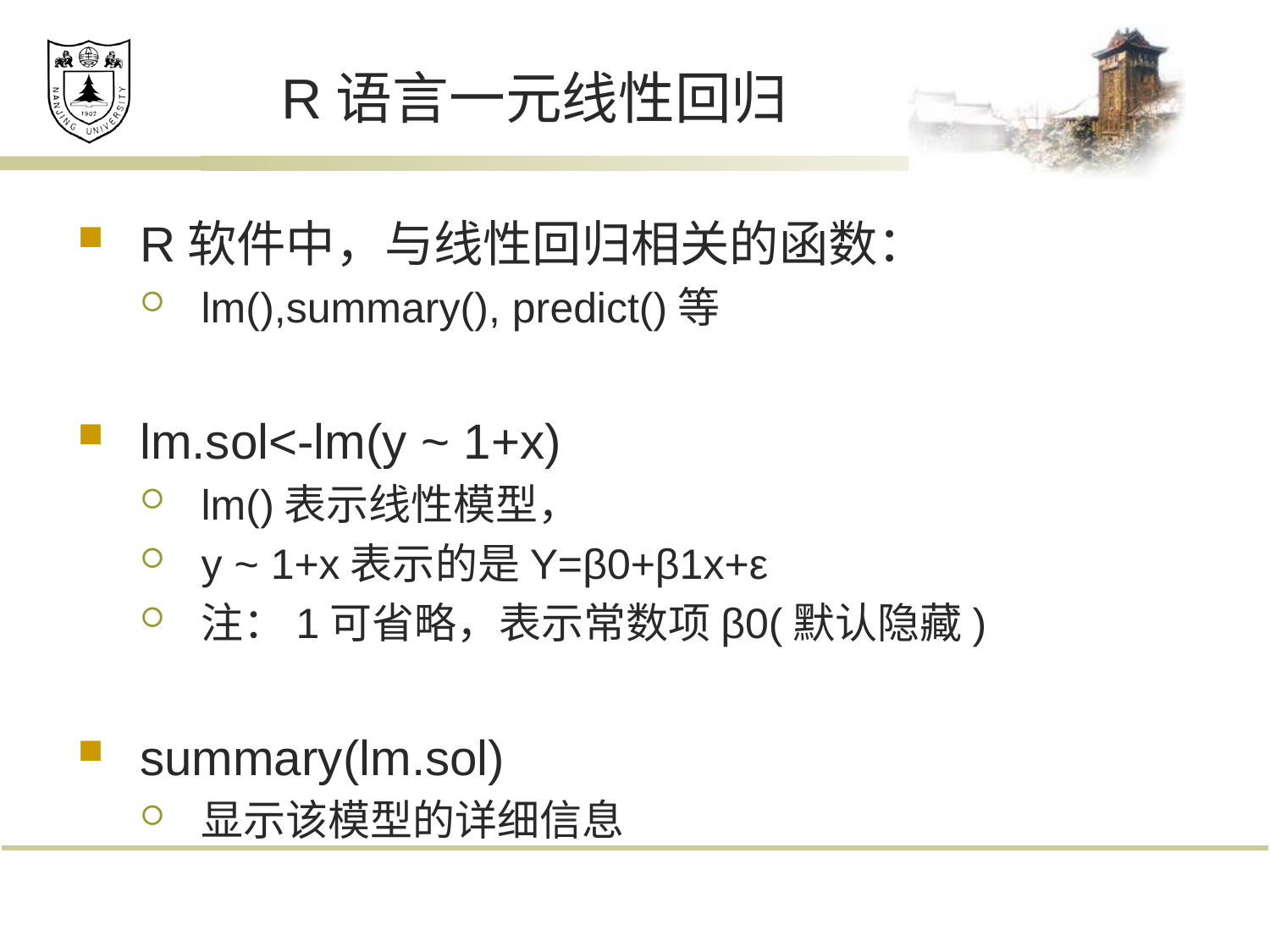

# R语言一元线性回归
R软件中，与线性回归相关的函数：
lm(),summary(), predict()等

lm.sol<-lm(y ~ 1+x)
lm()表示线性模型，
y ~ 1+x表示的是Y=β0+β1x+ε
注：1可省略，表示常数项β0(默认隐藏)

summary(lm.sol)
显示该模型的详细信息